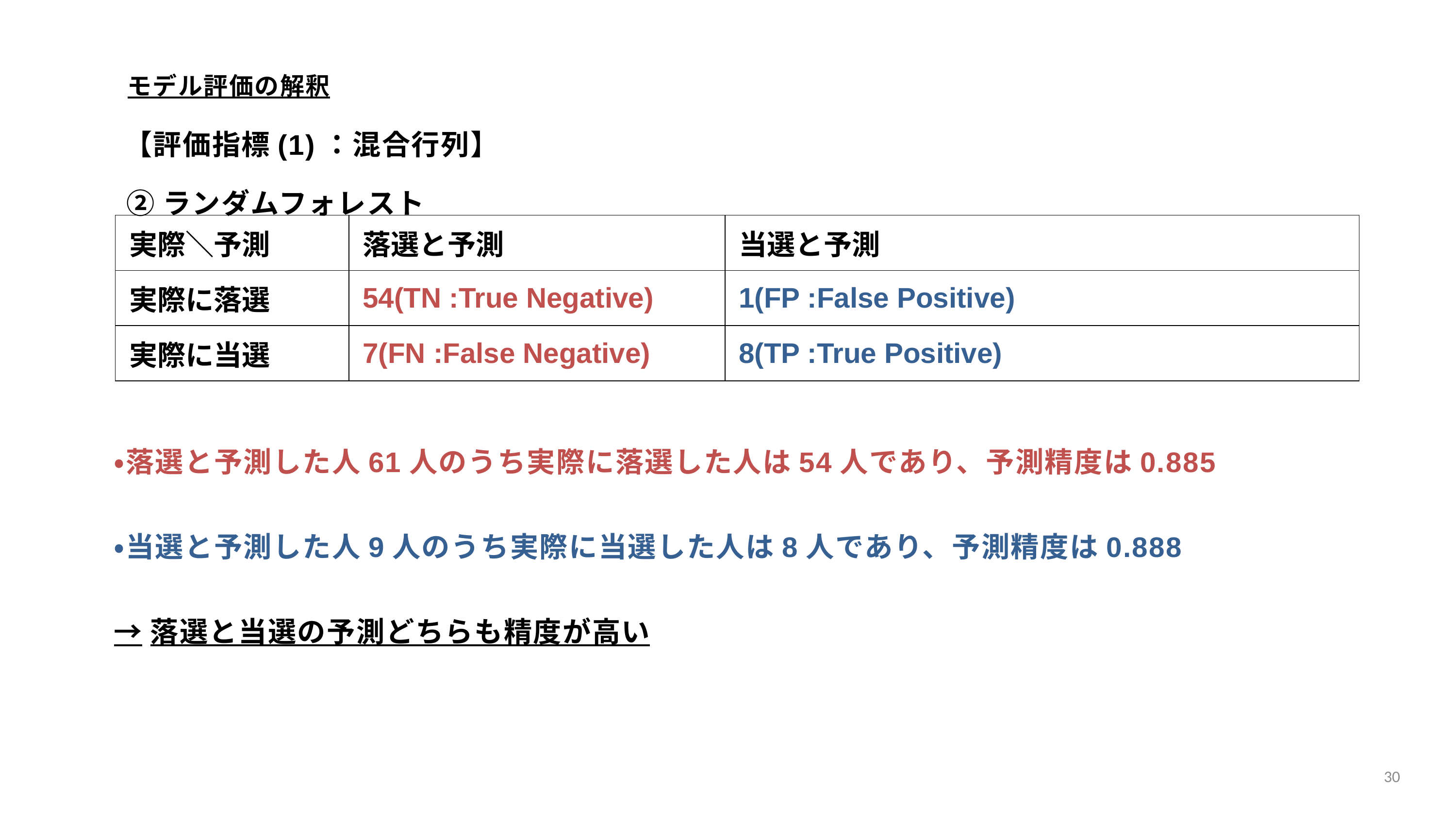

モデル評価の解釈

【評価指標(1)：混合行列】
②ランダムフォレスト
| 実際＼予測 | 落選と予測 | 当選と予測 |
| --- | --- | --- |
| 実際に落選 | 54(TN :True Negative) | 1(FP :False Positive) |
| 実際に当選 | 7(FN :False Negative) | 8(TP :True Positive) |
・落選と予測した人61人のうち実際に落選した人は54人であり、予測精度は0.885
・当選と予測した人9人のうち実際に当選した人は8人であり、予測精度は0.888
→落選と当選の予測どちらも精度が高い
30